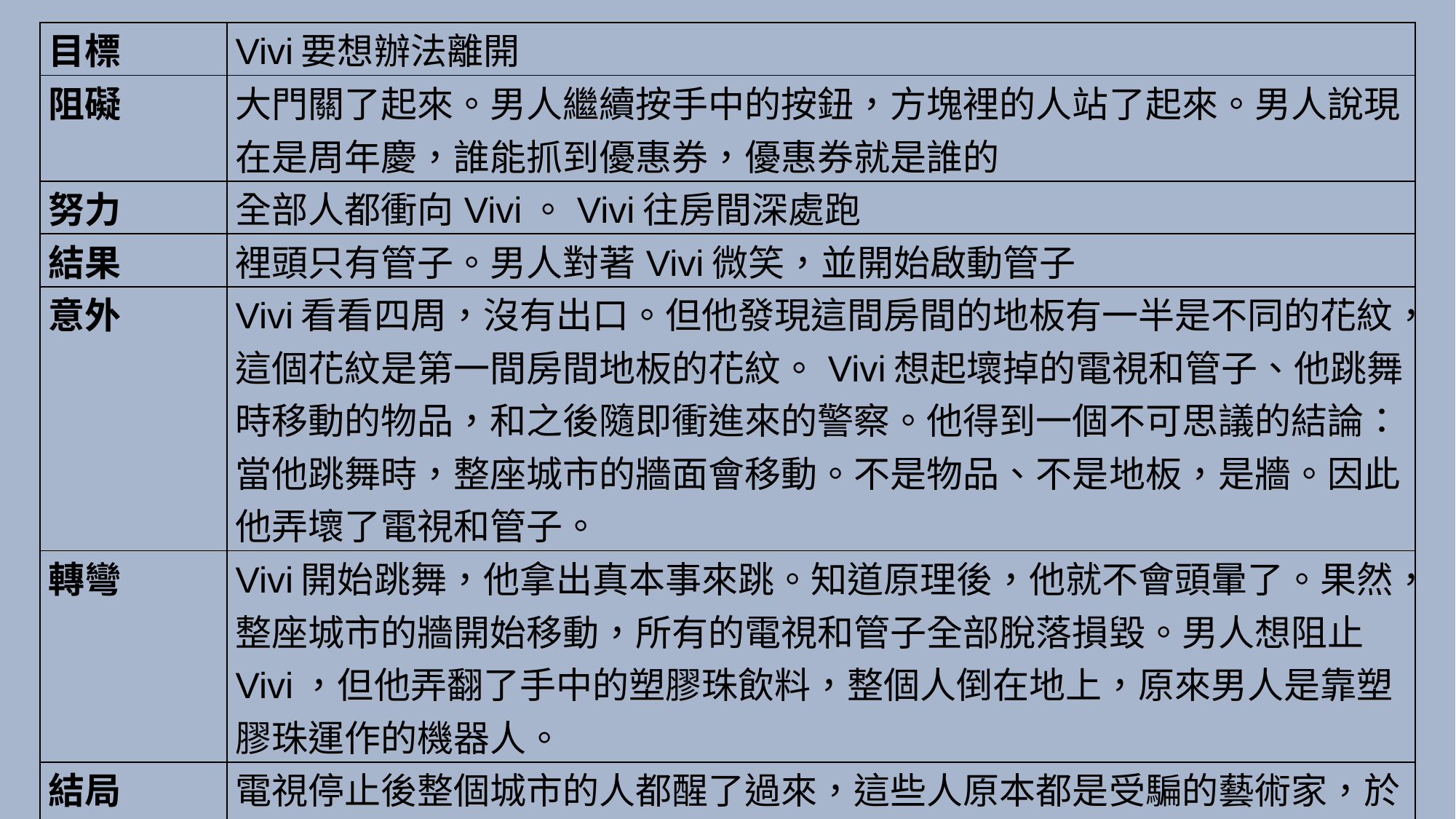

| 目標 | Vivi要想辦法離開 |
| --- | --- |
| 阻礙 | 大門關了起來。男人繼續按手中的按鈕，方塊裡的人站了起來。男人說現在是周年慶，誰能抓到優惠券，優惠券就是誰的 |
| 努力 | 全部人都衝向Vivi。Vivi往房間深處跑 |
| 結果 | 裡頭只有管子。男人對著Vivi微笑，並開始啟動管子 |
| 意外 | Vivi看看四周，沒有出口。但他發現這間房間的地板有一半是不同的花紋，這個花紋是第一間房間地板的花紋。Vivi想起壞掉的電視和管子、他跳舞時移動的物品，和之後隨即衝進來的警察。他得到一個不可思議的結論：當他跳舞時，整座城市的牆面會移動。不是物品、不是地板，是牆。因此他弄壞了電視和管子。 |
| 轉彎 | Vivi開始跳舞，他拿出真本事來跳。知道原理後，他就不會頭暈了。果然，整座城市的牆開始移動，所有的電視和管子全部脫落損毀。男人想阻止Vivi，但他弄翻了手中的塑膠珠飲料，整個人倒在地上，原來男人是靠塑膠珠運作的機器人。 |
| 結局 | 電視停止後整個城市的人都醒了過來，這些人原本都是受騙的藝術家，於是他們決定真的辦一場藝術節。Vivi也在藝術節上表演，他表演的是他移動城市時的舞步，不過脫離電視控制的城市不會再移動了。 |